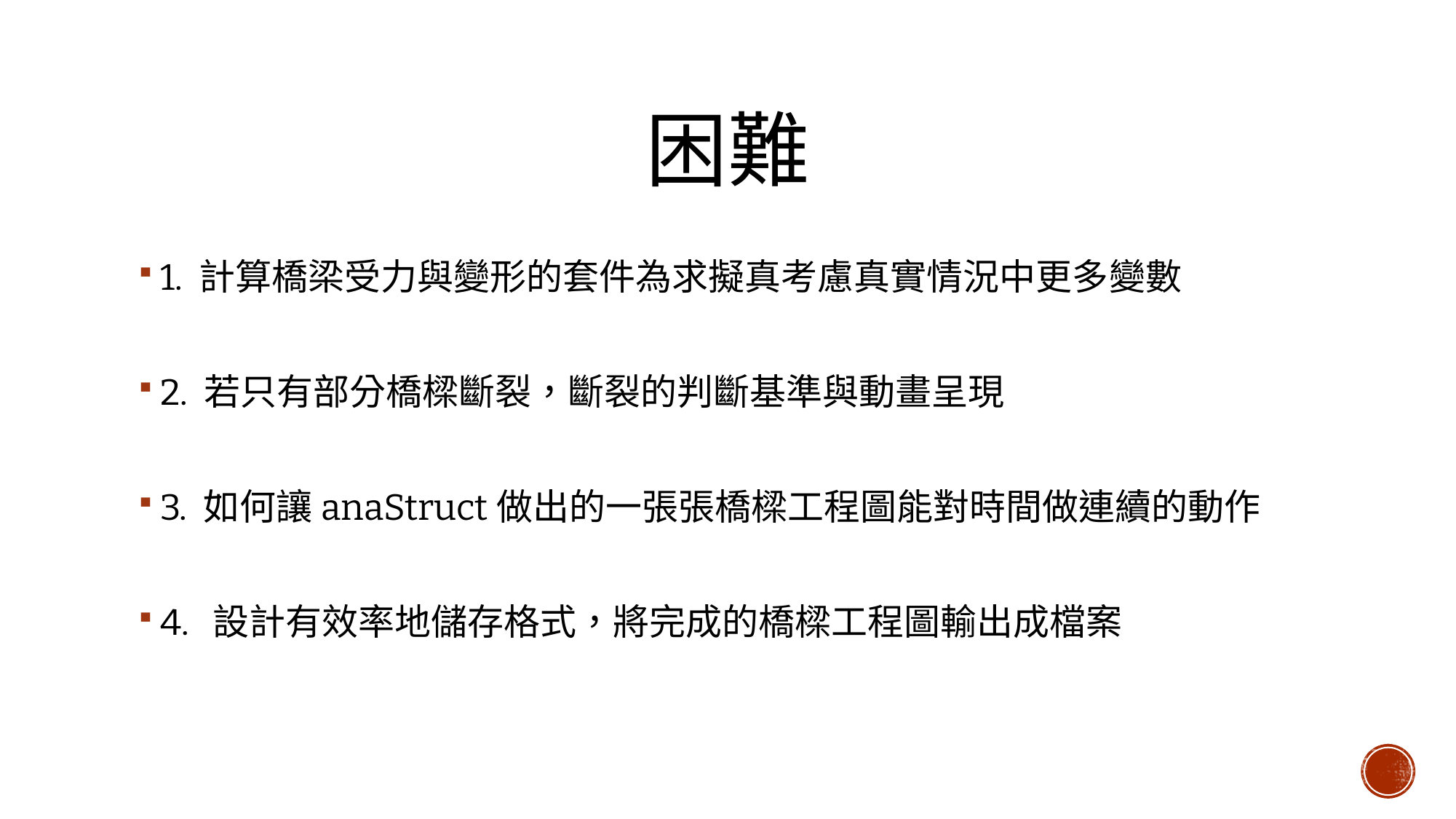

# 困難
1. 計算橋梁受力與變形的套件為求擬真考慮真實情況中更多變數

2. 若只有部分橋樑斷裂，斷裂的判斷基準與動畫呈現

3. 如何讓anaStruct做出的一張張橋樑工程圖能對時間做連續的動作

4.  設計有效率地儲存格式，將完成的橋樑工程圖輸出成檔案